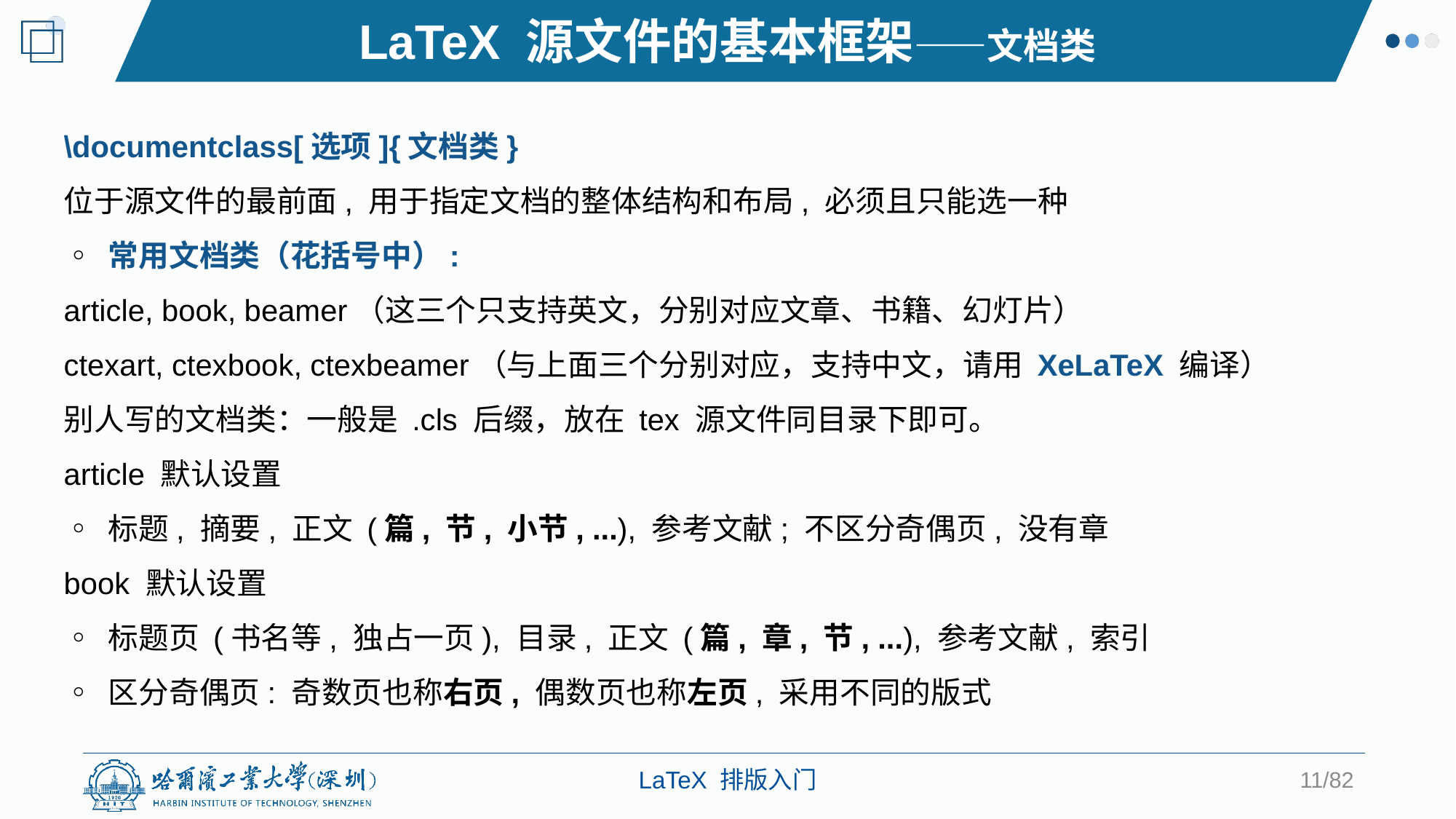

LaTeX 源文件的基本框架——文档类
\documentclass[选项]{文档类}
位于源文件的最前面, 用于指定文档的整体结构和布局, 必须且只能选一种
◦ 常用文档类（花括号中）:
article, book, beamer（这三个只支持英文，分别对应文章、书籍、幻灯片）
ctexart, ctexbook, ctexbeamer（与上面三个分别对应，支持中文，请用 XeLaTeX 编译）
别人写的文档类：一般是 .cls 后缀，放在 tex 源文件同目录下即可。
article 默认设置
◦ 标题, 摘要, 正文 (篇, 节, 小节, ...), 参考文献; 不区分奇偶页, 没有章
book 默认设置
◦ 标题页 (书名等, 独占一页), 目录, 正文 (篇, 章, 节, ...), 参考文献, 索引
◦ 区分奇偶页: 奇数页也称右页, 偶数页也称左页, 采用不同的版式
11/82